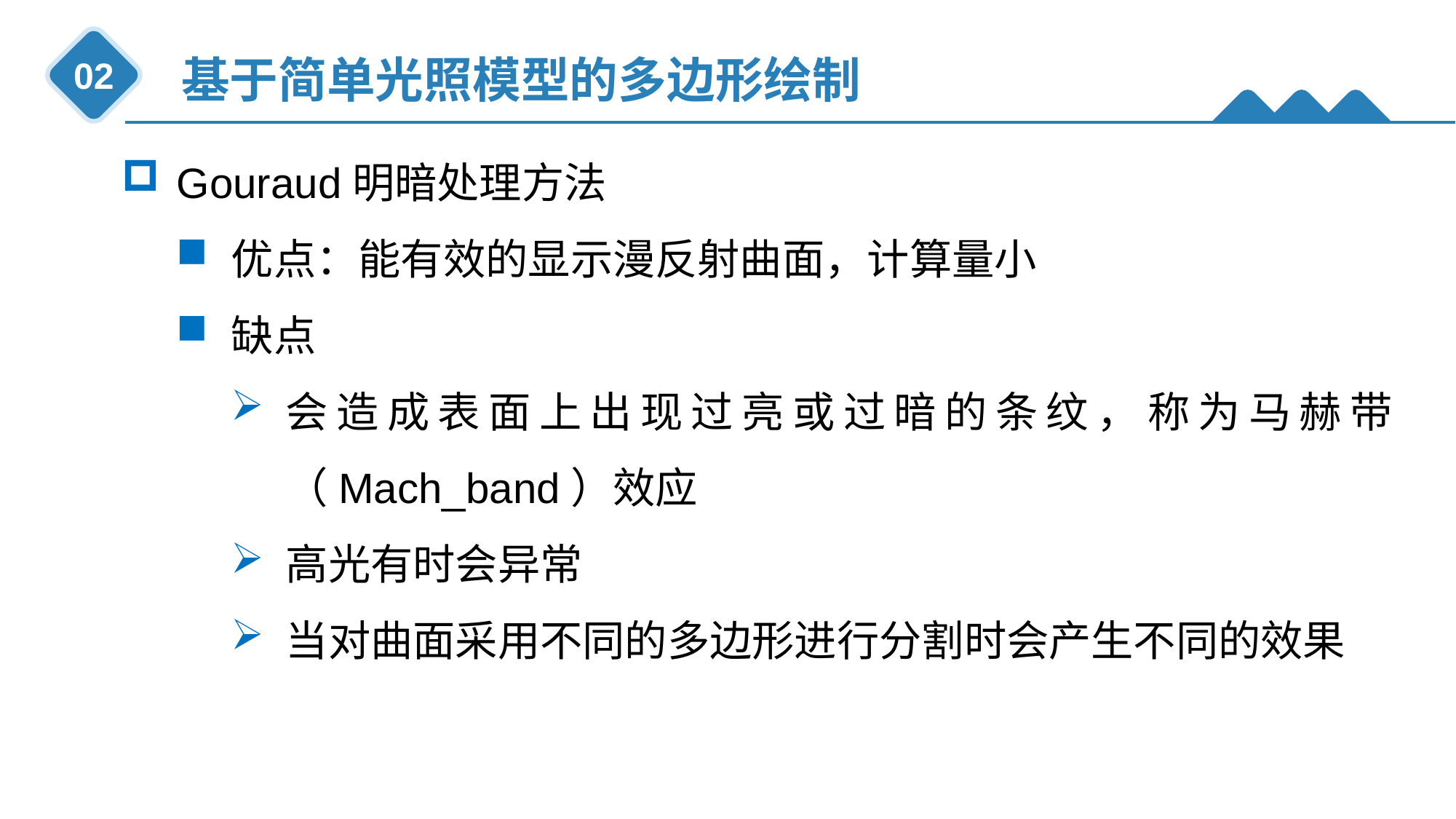

基于简单光照模型的多边形绘制
02

Gouraud明暗处理方法
优点：能有效的显示漫反射曲面，计算量小
缺点
会造成表面上出现过亮或过暗的条纹，称为马赫带（Mach_band）效应
高光有时会异常
当对曲面采用不同的多边形进行分割时会产生不同的效果